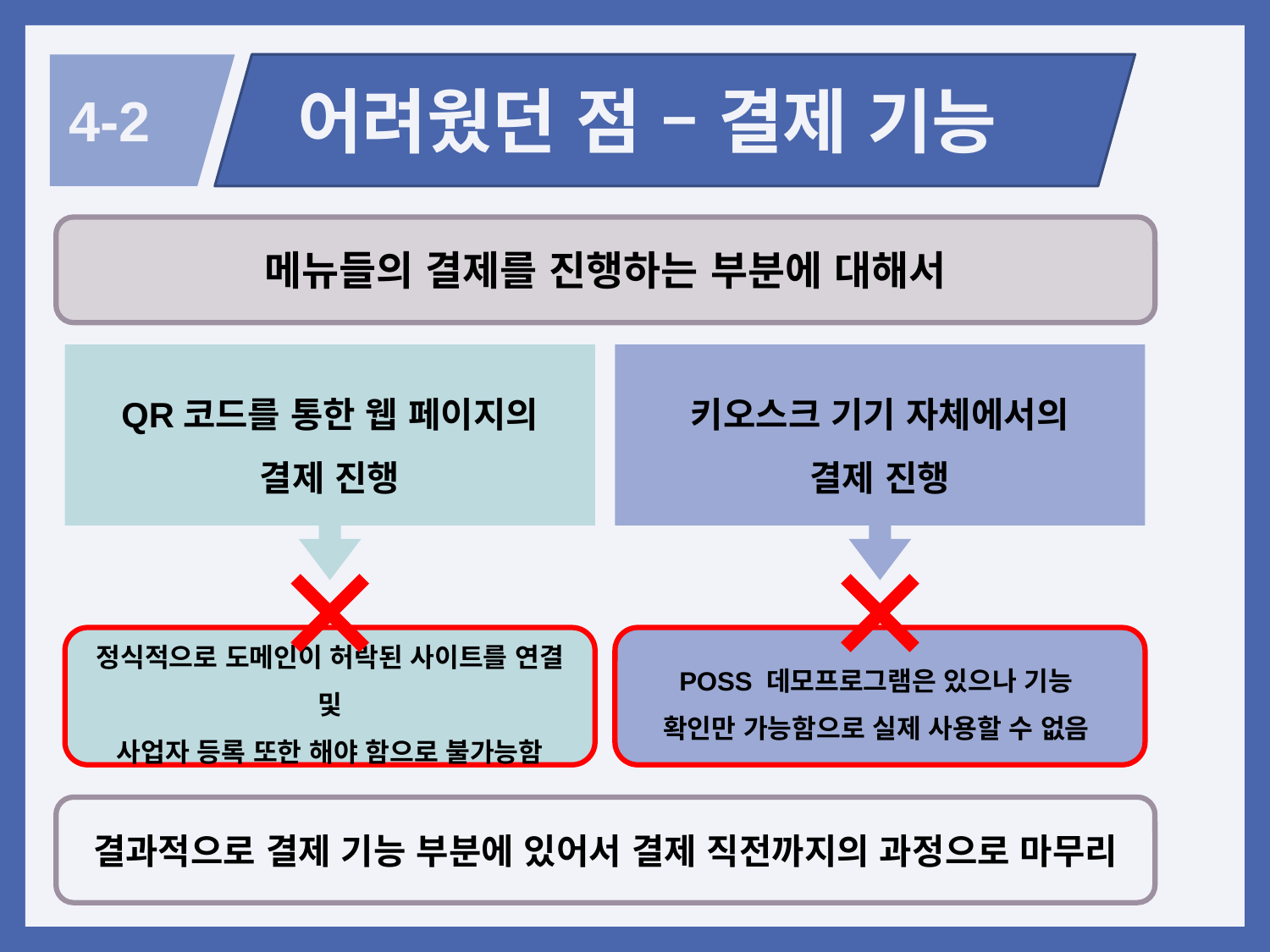

어려웠던 점 – 결제 기능
  4-2
메뉴들의 결제를 진행하는 부분에 대해서

QR코드를 통한 웹 페이지의
결제 진행
키오스크 기기 자체에서의
결제 진행

정식적으로 도메인이 허락된 사이트를 연결 및
사업자 등록 또한 해야 함으로 불가능함
POSS 데모프로그램은 있으나 기능
확인만 가능함으로 실제 사용할 수 없음
결과적으로 결제 기능 부분에 있어서 결제 직전까지의 과정으로 마무리